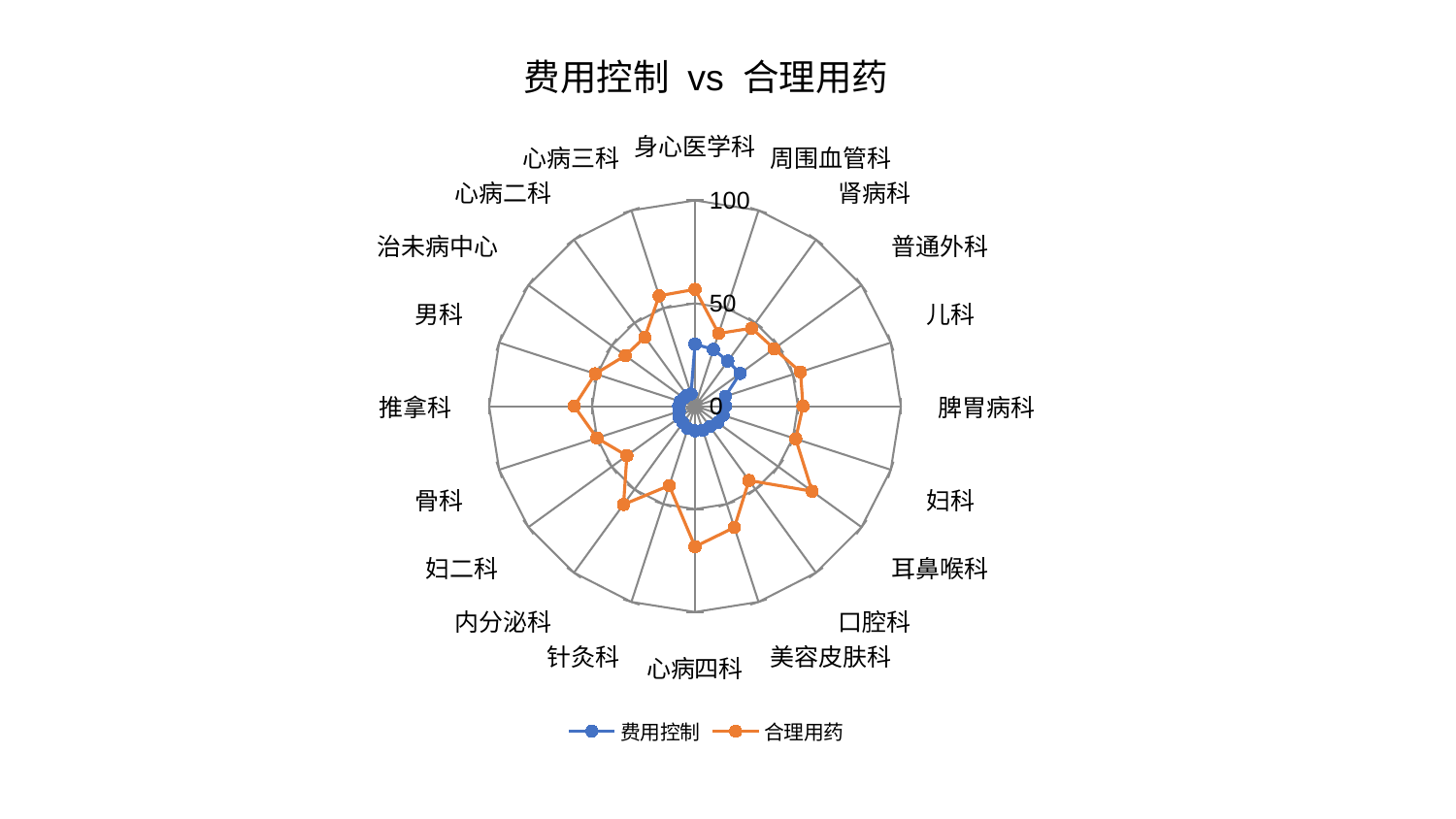

### Chart: 费用控制 vs 合理用药

| Category | 费用控制 | 合理用药 |
|---|---|---|
| 身心医学科 | 30.185899426534025 | 56.77988237846545 |
| 周围血管科 | 28.970634471623885 | 37.153826057008125 |
| 肾病科 | 27.119778697266746 | 46.86038348306963 |
| 普通外科 | 27.10500877537007 | 47.52953493261501 |
| 儿科 | 15.539361833606854 | 53.900581298133304 |
| 脾胃病科 | 14.836558382698119 | 52.45423842326716 |
| 妇科 | 14.320373846919427 | 51.44577843245315 |
| 耳鼻喉科 | 13.638629139632393 | 70.33026116165905 |
| 口腔科 | 12.34874354241509 | 44.617117378178214 |
| 美容皮肤科 | 12.316127912054668 | 61.94663882267797 |
| 心病四科 | 11.99406226950275 | 68.25834879838499 |
| 针灸科 | 11.370343327153755 | 40.59984080779904 |
| 内分泌科 | 9.967891889873293 | 59.041957109188075 |
| 妇二科 | 9.471080174912666 | 40.88263816784602 |
| 骨科 | 8.04949300879828 | 50.091615643806826 |
| 推拿科 | 7.950034473263649 | 58.63155243061595 |
| 男科 | 7.537911057870307 | 50.9256259309316 |
| 治未病中心 | 6.6845350403908474 | 41.85101704845866 |
| 心病二科 | 6.568015117663498 | 41.453115127802825 |
| 心病三科 | 6.262940128053276 | 56.40515940891871 |
69